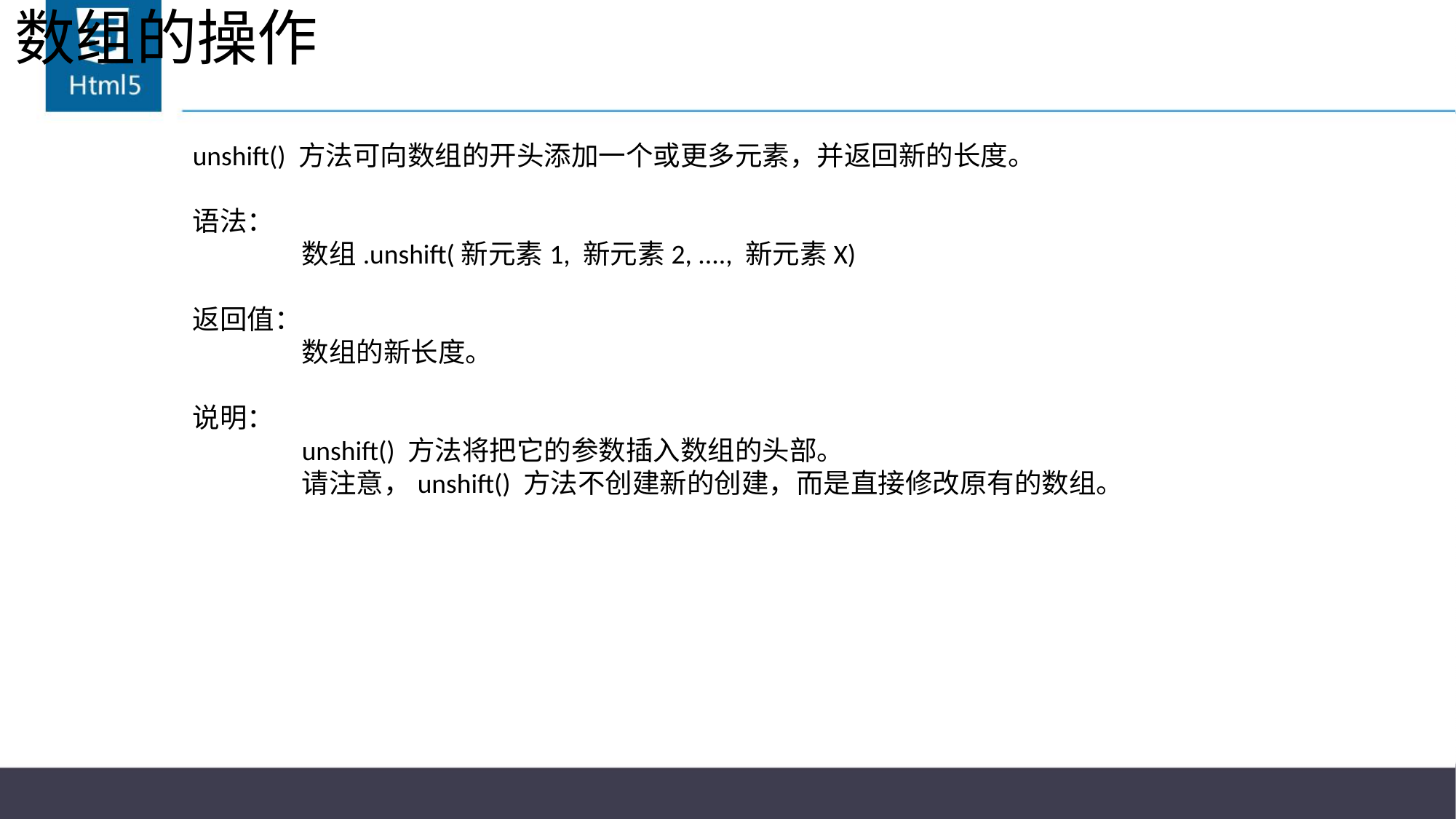

# 数组的操作
unshift() 方法可向数组的开头添加一个或更多元素，并返回新的长度。

语法：
	数组.unshift(新元素1, 新元素2, ...., 新元素X)

返回值：
	数组的新长度。

说明：
	unshift() 方法将把它的参数插入数组的头部。
	请注意，unshift() 方法不创建新的创建，而是直接修改原有的数组。